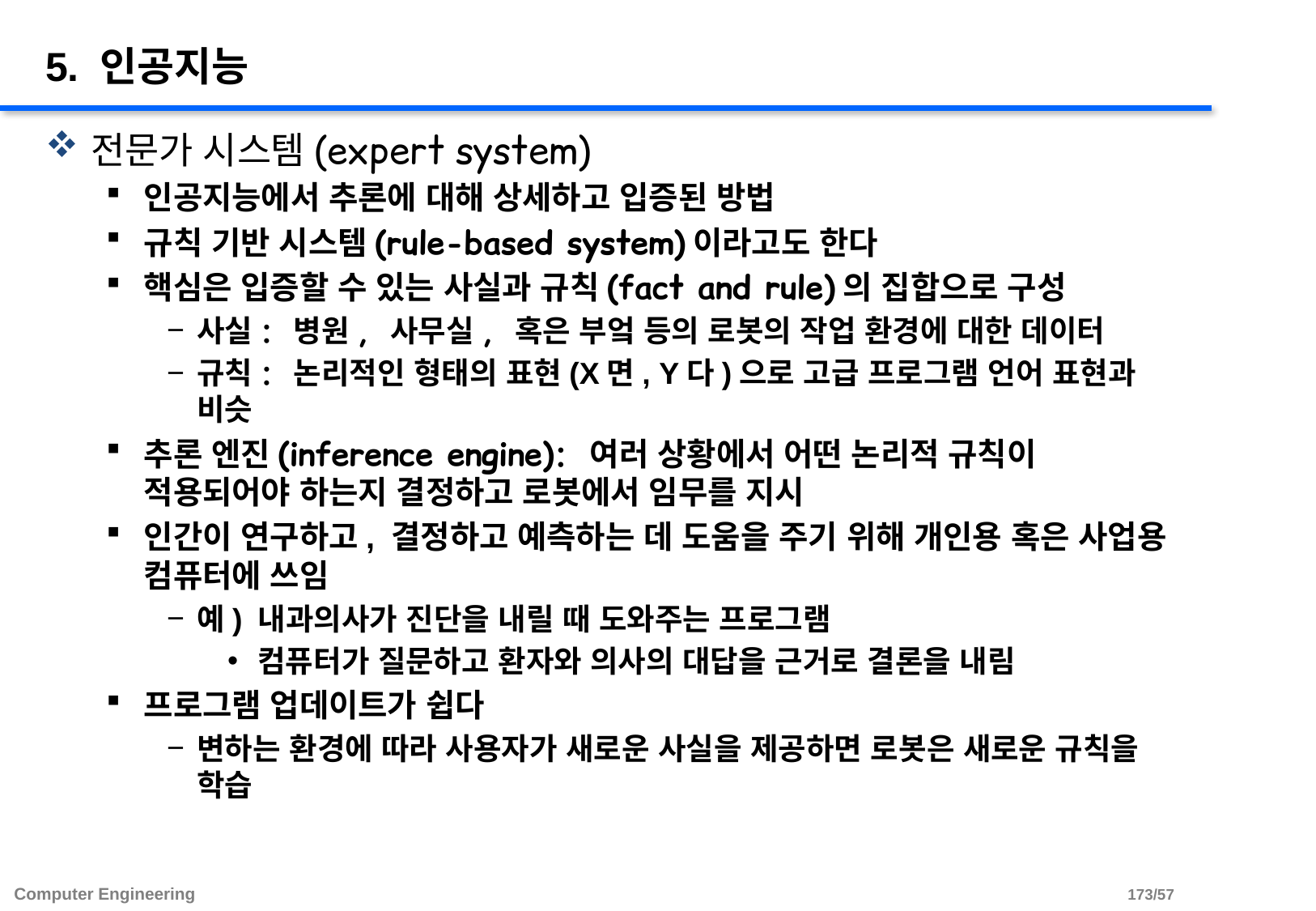

# 5. 인공지능
전문가 시스템(expert system)
인공지능에서 추론에 대해 상세하고 입증된 방법
규칙 기반 시스템(rule-based system)이라고도 한다
핵심은 입증할 수 있는 사실과 규칙(fact and rule)의 집합으로 구성
사실: 병원, 사무실, 혹은 부엌 등의 로봇의 작업 환경에 대한 데이터
규칙: 논리적인 형태의 표현(X면, Y다)으로 고급 프로그램 언어 표현과 비슷
추론 엔진(inference engine): 여러 상황에서 어떤 논리적 규칙이 적용되어야 하는지 결정하고 로봇에서 임무를 지시
인간이 연구하고, 결정하고 예측하는 데 도움을 주기 위해 개인용 혹은 사업용 컴퓨터에 쓰임
예) 내과의사가 진단을 내릴 때 도와주는 프로그램
컴퓨터가 질문하고 환자와 의사의 대답을 근거로 결론을 내림
프로그램 업데이트가 쉽다
변하는 환경에 따라 사용자가 새로운 사실을 제공하면 로봇은 새로운 규칙을 학습